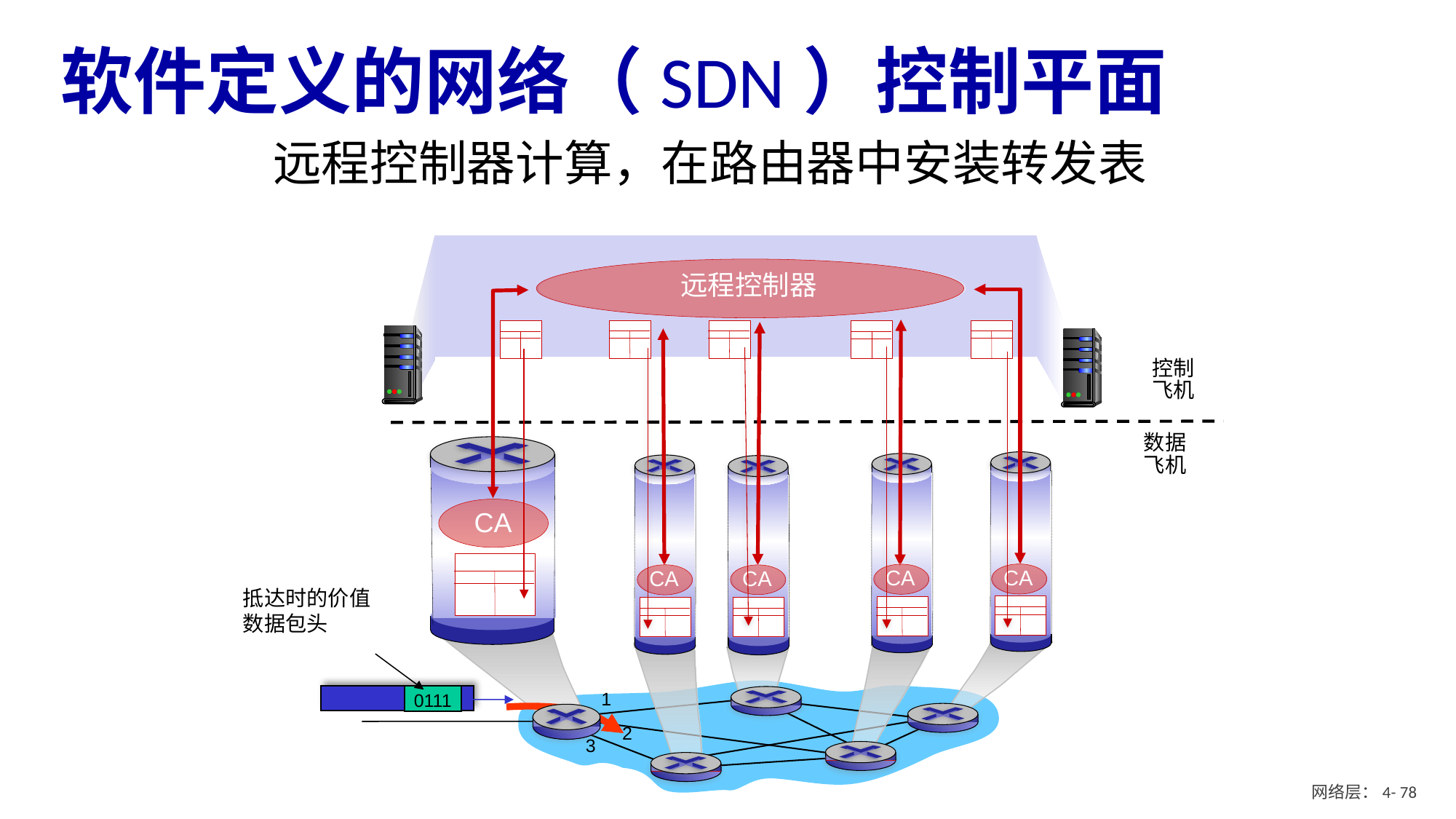

# 软件定义的网络（SDN）控制平面
远程控制器计算，在路由器中安装转发表

远程控制器

控制
飞机
数据
飞机

CA
CA

CA

CA

CA

抵达时的价值
数据包头

0111

1

2
3

网络层：4- 78